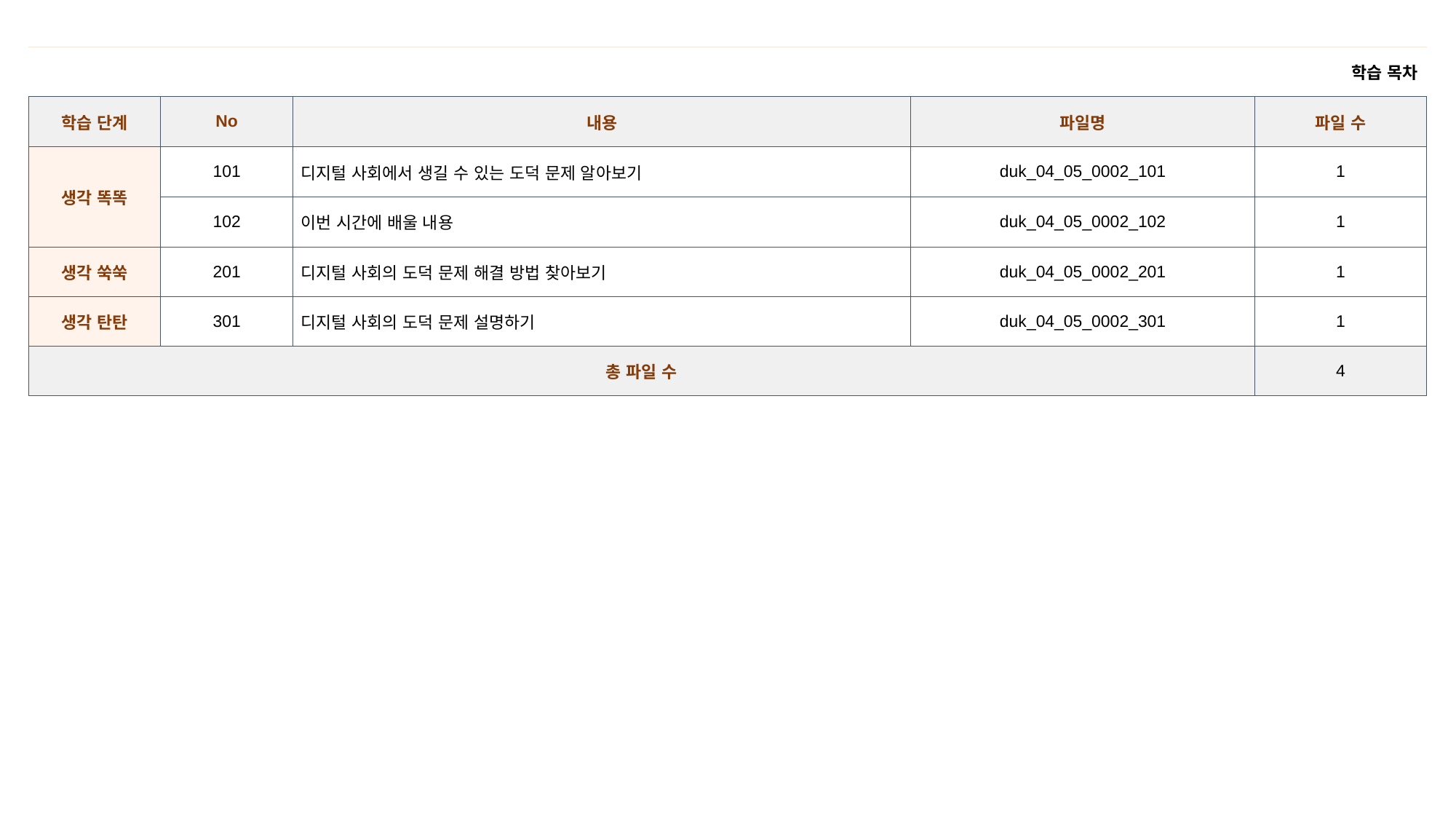

| 학습 목차 |  |  |  |  |
| --- | --- | --- | --- | --- |
| 학습 단계 | No | 내용 | 파일명 | 파일 수 |
| 생각 똑똑 | 101 | 디지털 사회에서 생길 수 있는 도덕 문제 알아보기 | duk\_04\_05\_0002\_101 | 1 |
|  | 102 | 이번 시간에 배울 내용 | duk\_04\_05\_0002\_102 | 1 |
| 생각 쑥쑥 | 201 | 디지털 사회의 도덕 문제 해결 방법 찾아보기 | duk\_04\_05\_0002\_201 | 1 |
| 생각 탄탄 | 301 | 디지털 사회의 도덕 문제 설명하기 | duk\_04\_05\_0002\_301 | 1 |
| 총 파일 수 |  |  |  | 4 |